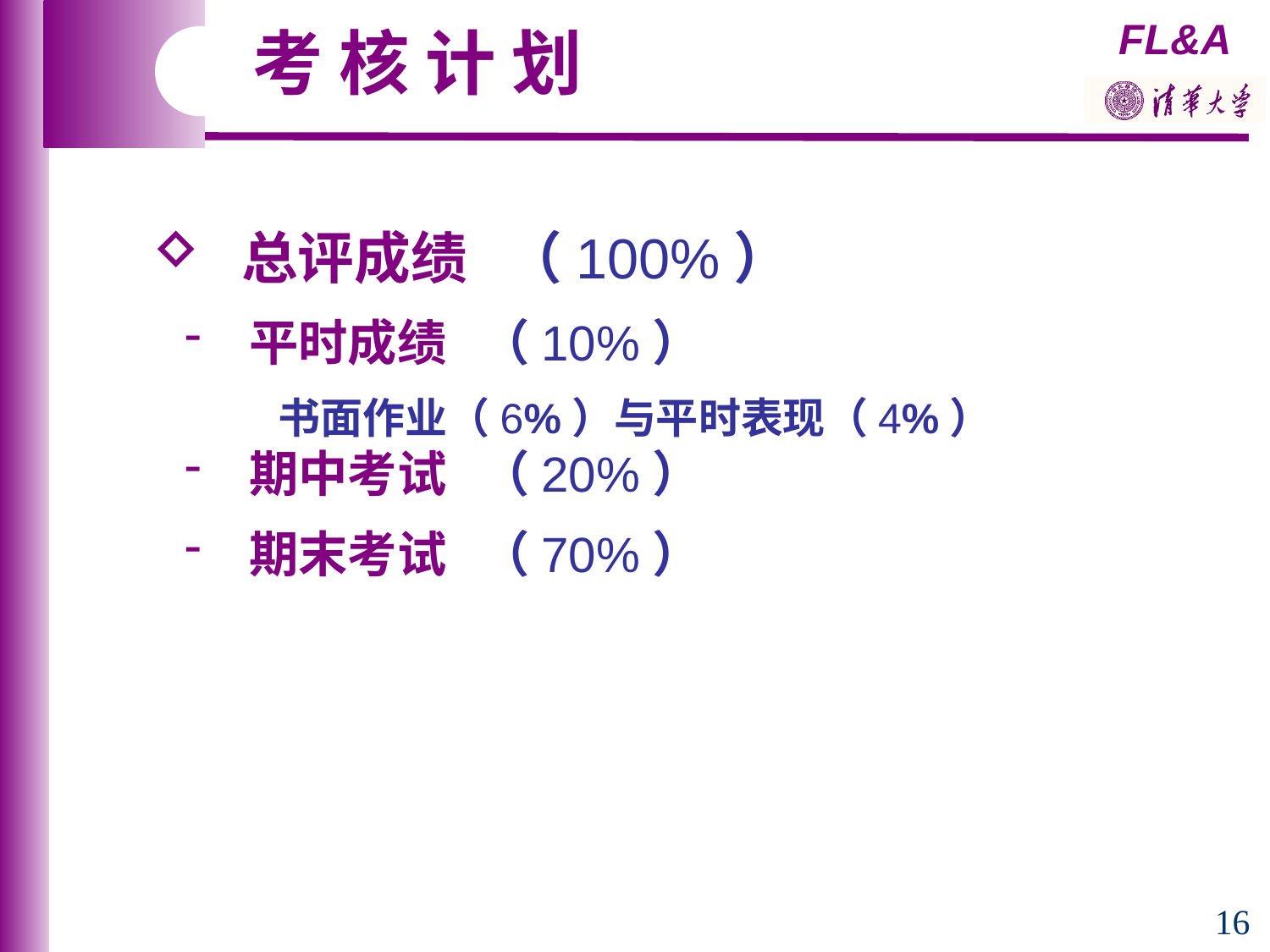

考 核 计 划
  总评成绩   （100%）

  平时成绩   （10%）

书面作业（6%）与平时表现（4%）
  期中考试   （20%）

  期末考试   （70%）
16